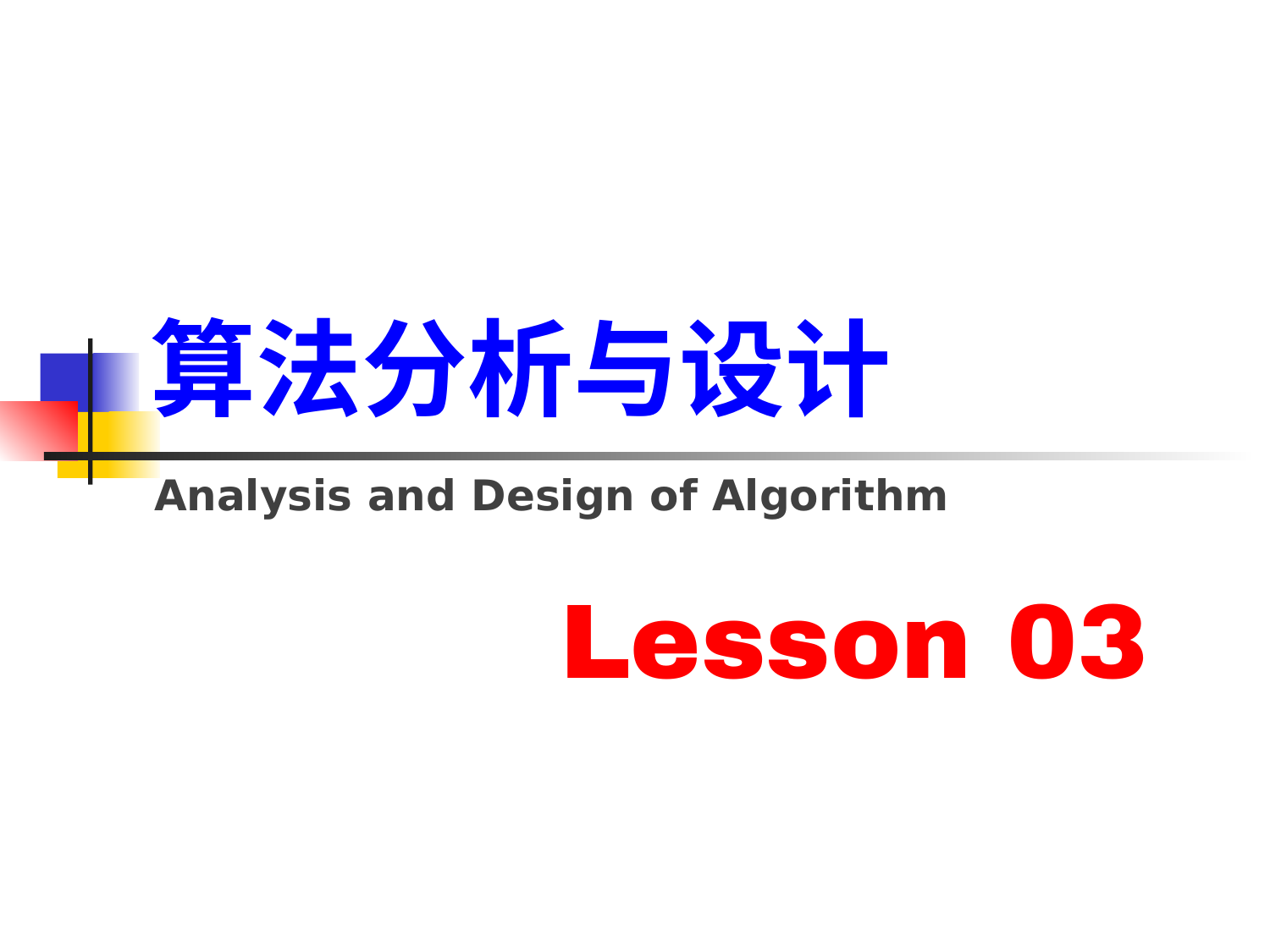

# 算法分析与设计
Analysis and Design of Algorithm
Lesson 03